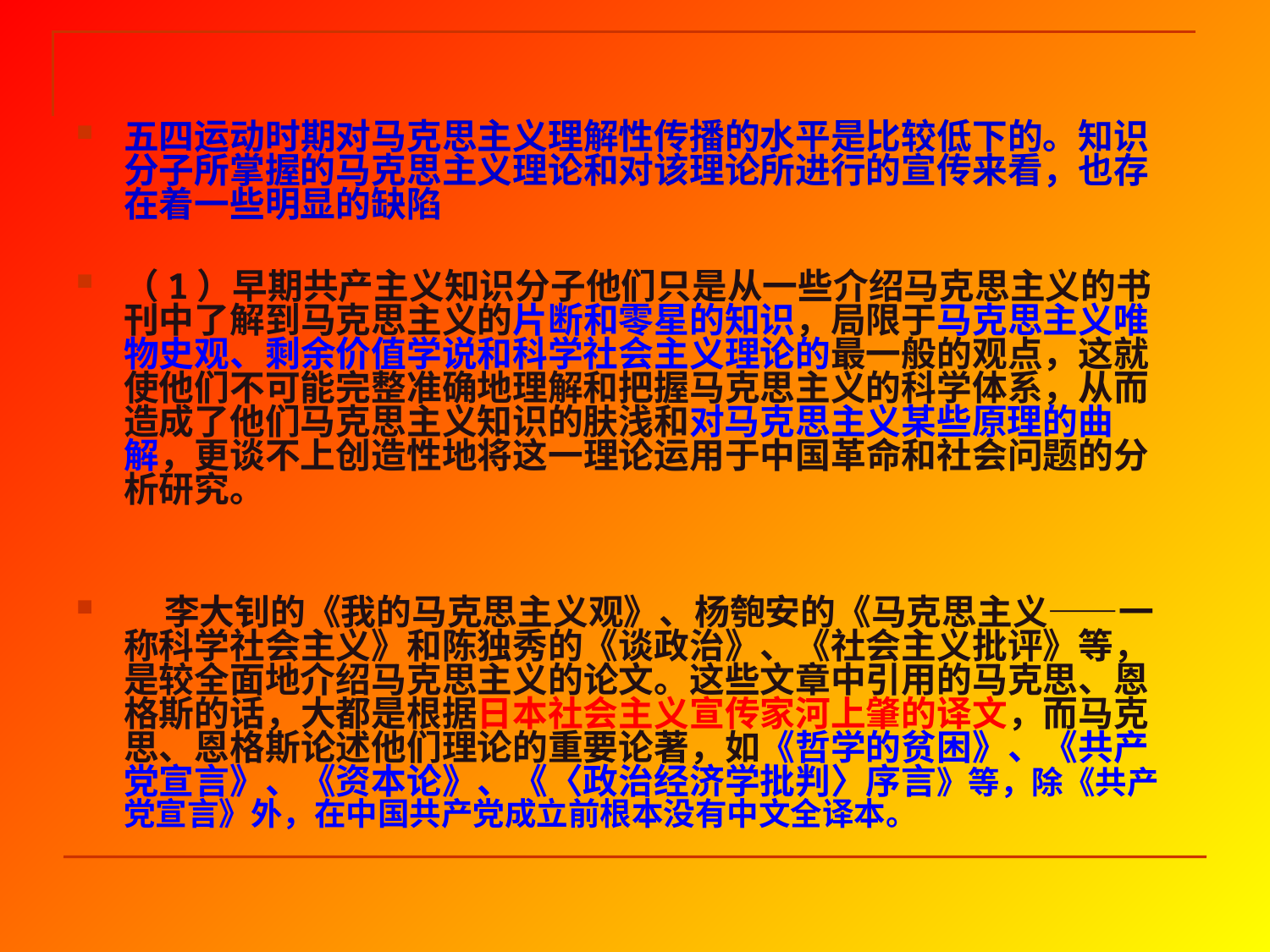

五四运动时期对马克思主义理解性传播的水平是比较低下的。知识分子所掌握的马克思主义理论和对该理论所进行的宣传来看，也存在着一些明显的缺陷

（1）早期共产主义知识分子他们只是从一些介绍马克思主义的书刊中了解到马克思主义的片断和零星的知识，局限于马克思主义唯物史观、剩余价值学说和科学社会主义理论的最一般的观点，这就使他们不可能完整准确地理解和把握马克思主义的科学体系，从而造成了他们马克思主义知识的肤浅和对马克思主义某些原理的曲解，更谈不上创造性地将这一理论运用于中国革命和社会问题的分析研究。

    李大钊的《我的马克思主义观》、杨匏安的《马克思主义——一称科学社会主义》和陈独秀的《谈政治》、《社会主义批评》等，是较全面地介绍马克思主义的论文。这些文章中引用的马克思、恩格斯的话，大都是根据日本社会主义宣传家河上肇的译文，而马克思、恩格斯论述他们理论的重要论著，如《哲学的贫困》、《共产党宣言》、《资本论》、《〈政治经济学批判〉序言》等，除《共产党宣言》外，在中国共产党成立前根本没有中文全译本。